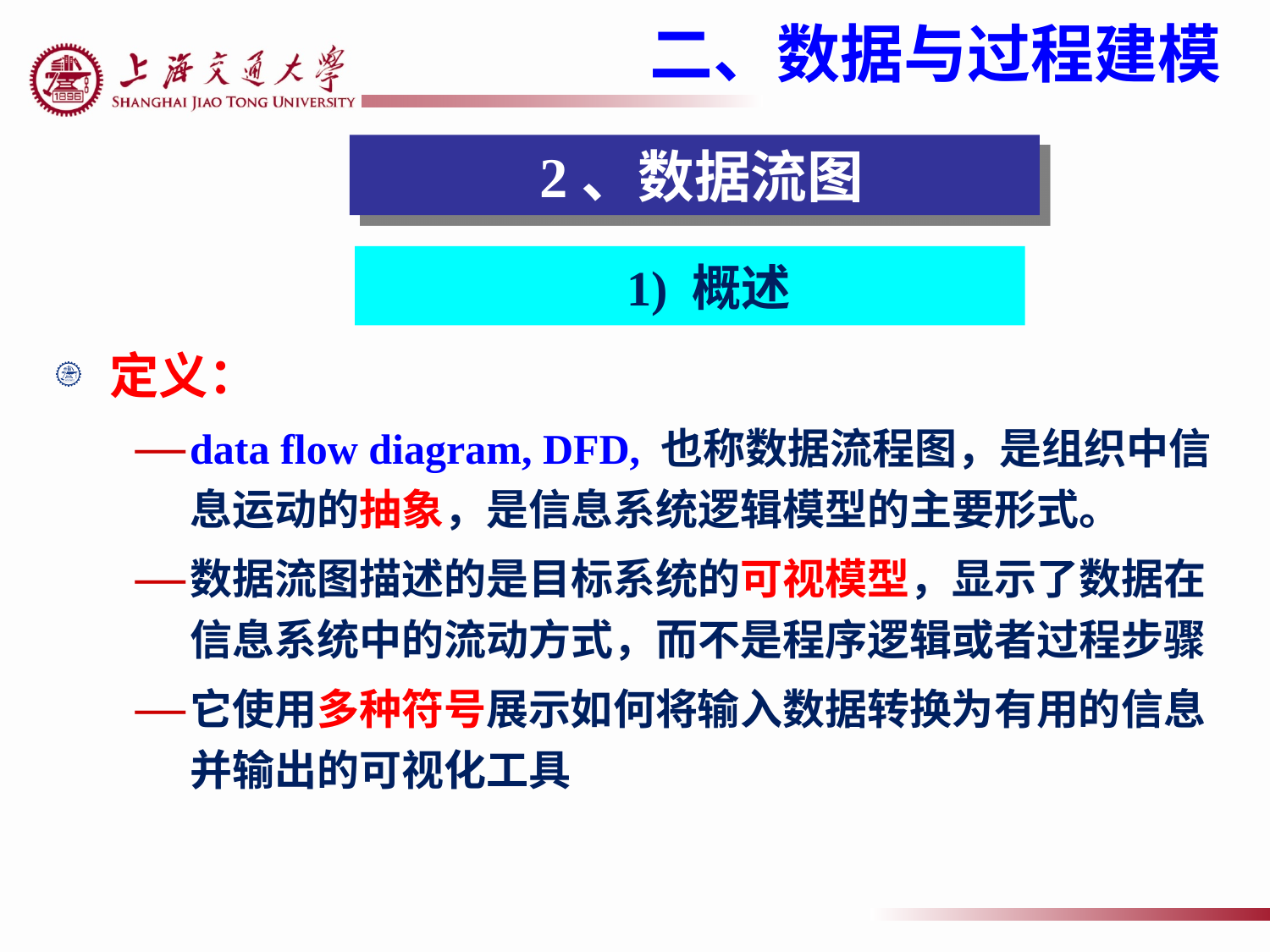

二、数据与过程建模
 2、数据流图
1) 概述
定义：
data flow diagram, DFD, 也称数据流程图，是组织中信息运动的抽象，是信息系统逻辑模型的主要形式。
数据流图描述的是目标系统的可视模型，显示了数据在信息系统中的流动方式，而不是程序逻辑或者过程步骤
它使用多种符号展示如何将输入数据转换为有用的信息并输出的可视化工具